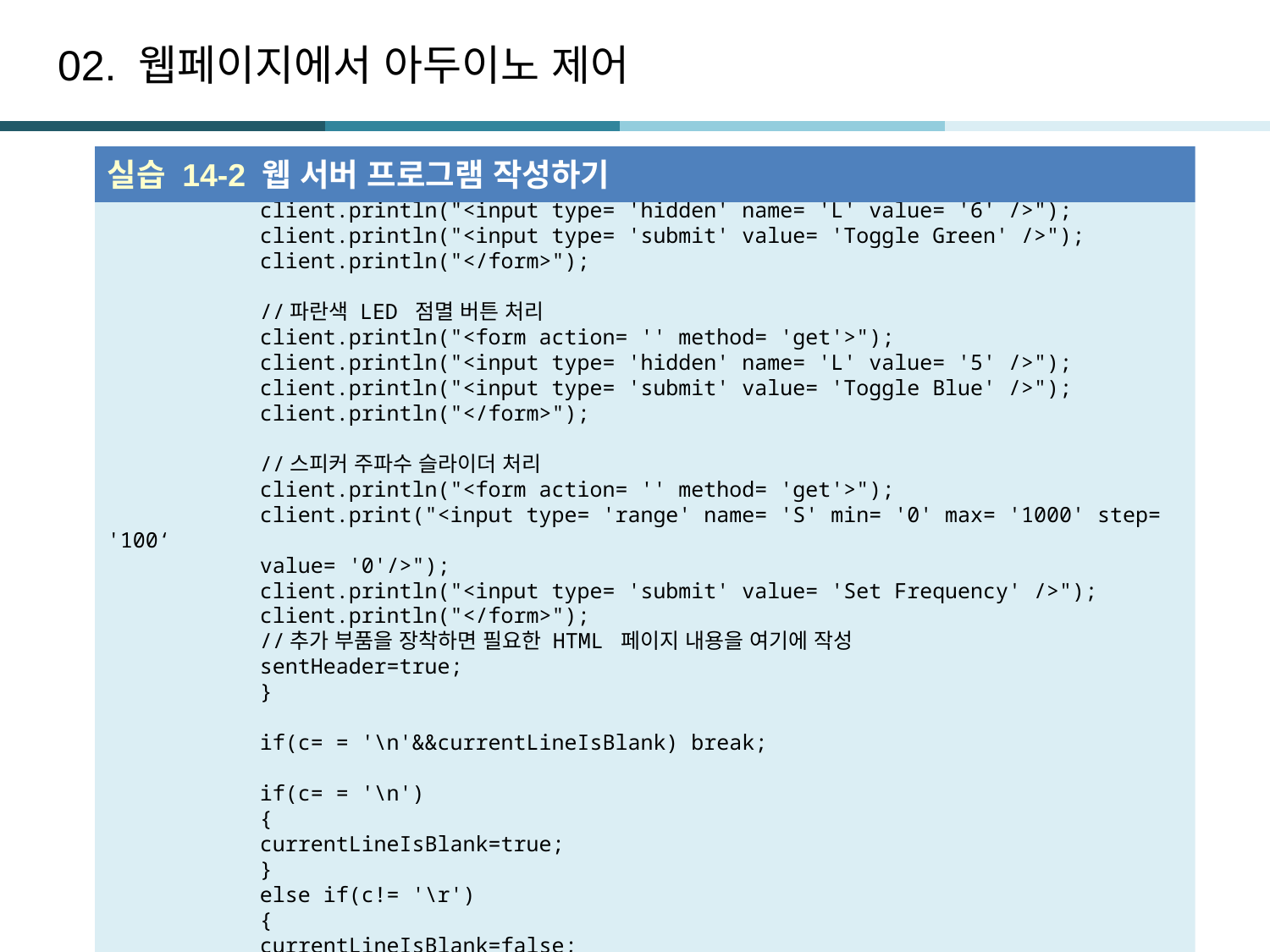

# 02. 웹페이지에서 아두이노 제어
실습 14-2 웹 서버 프로그램 작성하기
            client.println("<input type= 'hidden' name= 'L' value= '6' />");
            client.println("<input type= 'submit' value= 'Toggle Green' />");
            client.println("</form>");

            //파란색 LED 점멸 버튼 처리
            client.println("<form action= '' method= 'get'>");
            client.println("<input type= 'hidden' name= 'L' value= '5' />");
            client.println("<input type= 'submit' value= 'Toggle Blue' />");
            client.println("</form>");

            //스피커 주파수 슬라이더 처리
            client.println("<form action= '' method= 'get'>");
            client.print("<input type= 'range' name= 'S' min= '0' max= '1000' step= '100‘
            value= '0'/>");
            client.println("<input type= 'submit' value= 'Set Frequency' />");
            client.println("</form>");
            //추가 부품을 장착하면 필요한 HTML 페이지 내용을 여기에 작성
            sentHeader=true;
            }

            if(c= = '\n'&&currentLineIsBlank) break;

            if(c= = '\n')
            {
            currentLineIsBlank=true;
            }
            else if(c!= '\r')
            {
            currentLineIsBlank=false;